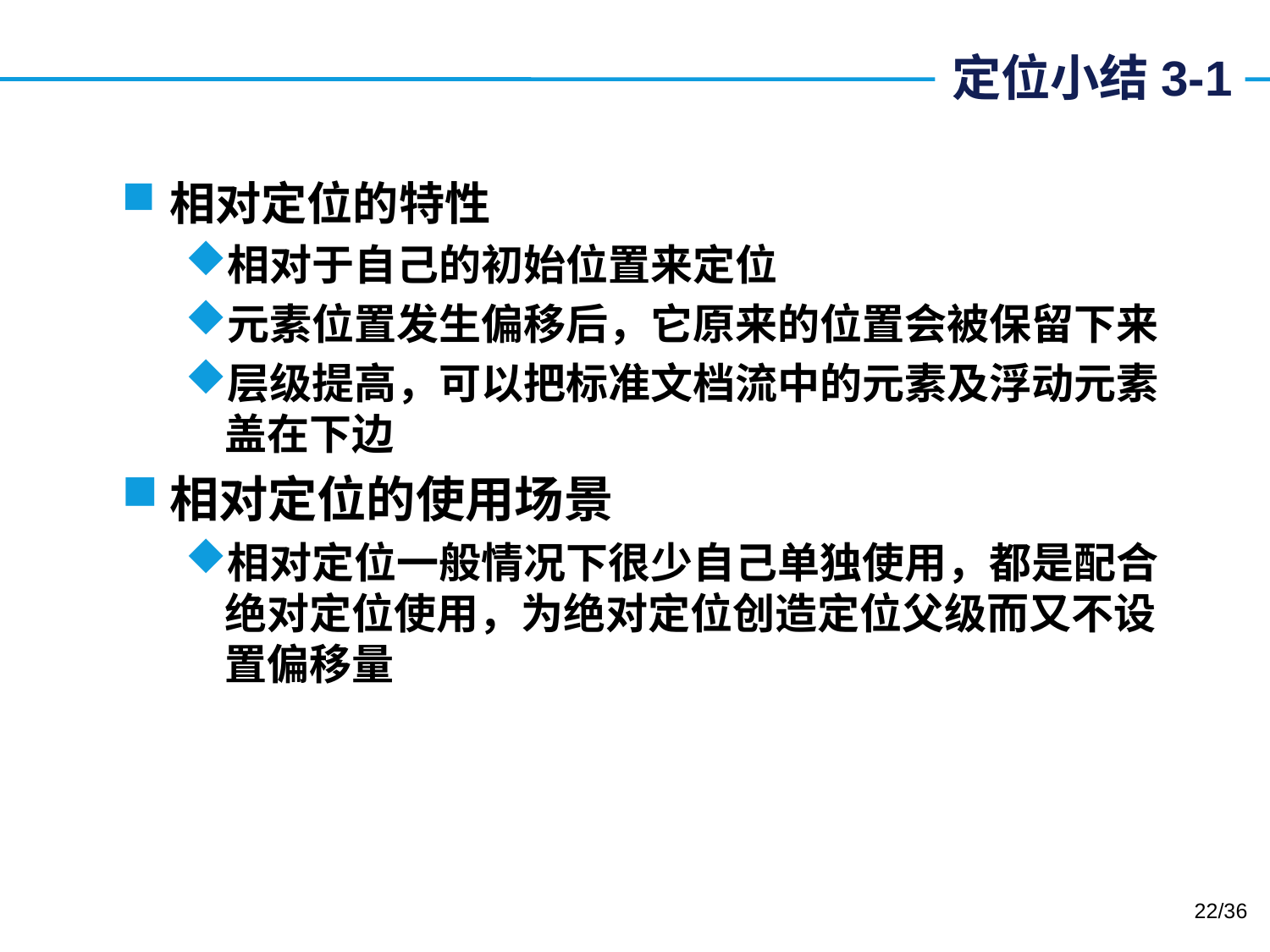

# 定位小结3-1
相对定位的特性
相对于自己的初始位置来定位
元素位置发生偏移后，它原来的位置会被保留下来
层级提高，可以把标准文档流中的元素及浮动元素盖在下边
相对定位的使用场景
相对定位一般情况下很少自己单独使用，都是配合绝对定位使用，为绝对定位创造定位父级而又不设置偏移量
22/36